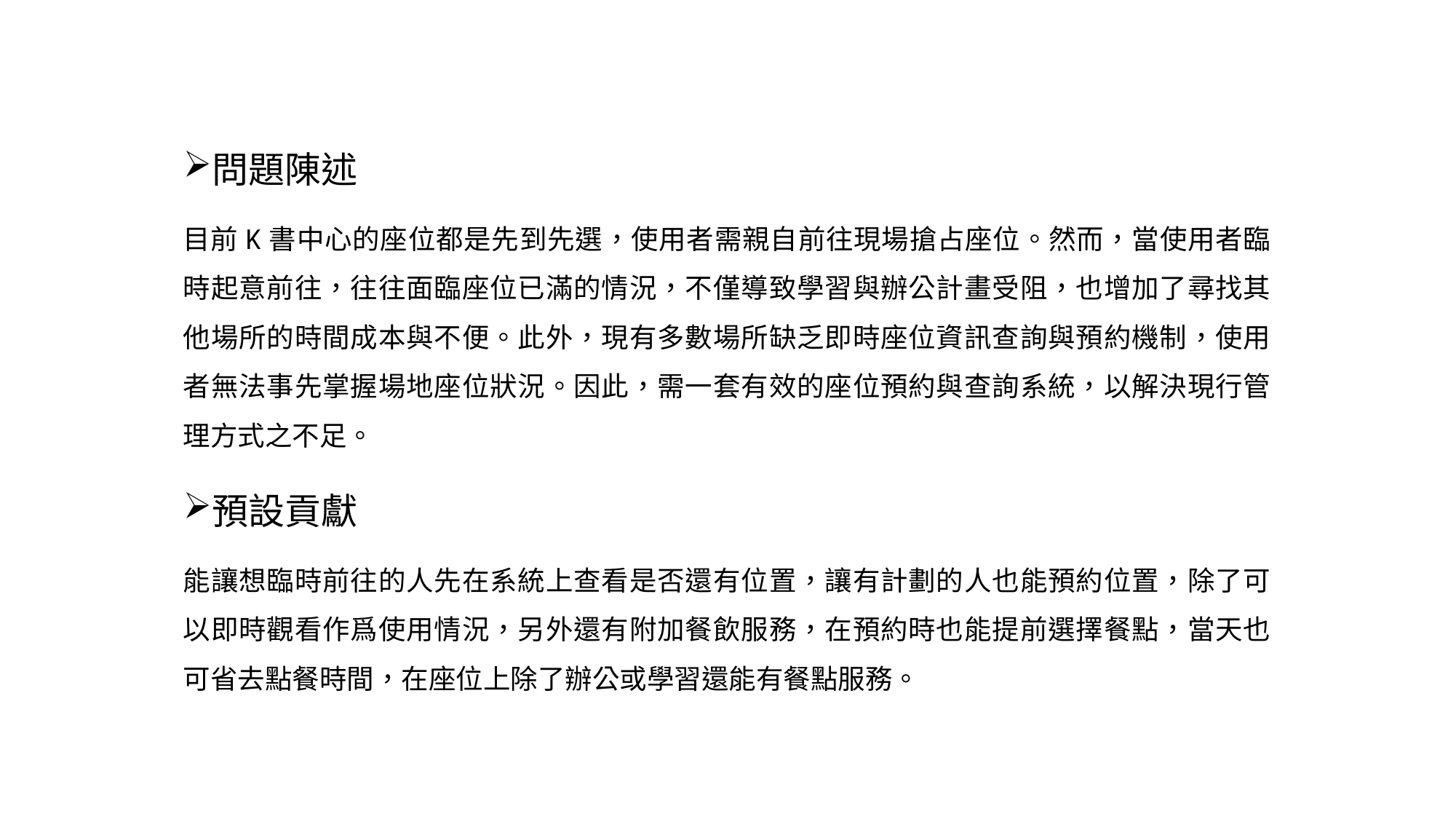

問題陳述
目前K書中心的座位都是先到先選，使用者需親自前往現場搶占座位。然而，當使用者臨時起意前往，往往面臨座位已滿的情況，不僅導致學習與辦公計畫受阻，也增加了尋找其他場所的時間成本與不便。此外，現有多數場所缺乏即時座位資訊查詢與預約機制，使用者無法事先掌握場地座位狀況。因此，需一套有效的座位預約與查詢系統，以解決現行管理方式之不足。
預設貢獻
能讓想臨時前往的人先在系統上查看是否還有位置，讓有計劃的人也能預約位置，除了可以即時觀看作爲使用情況，另外還有附加餐飲服務，在預約時也能提前選擇餐點，當天也可省去點餐時間，在座位上除了辦公或學習還能有餐點服務。